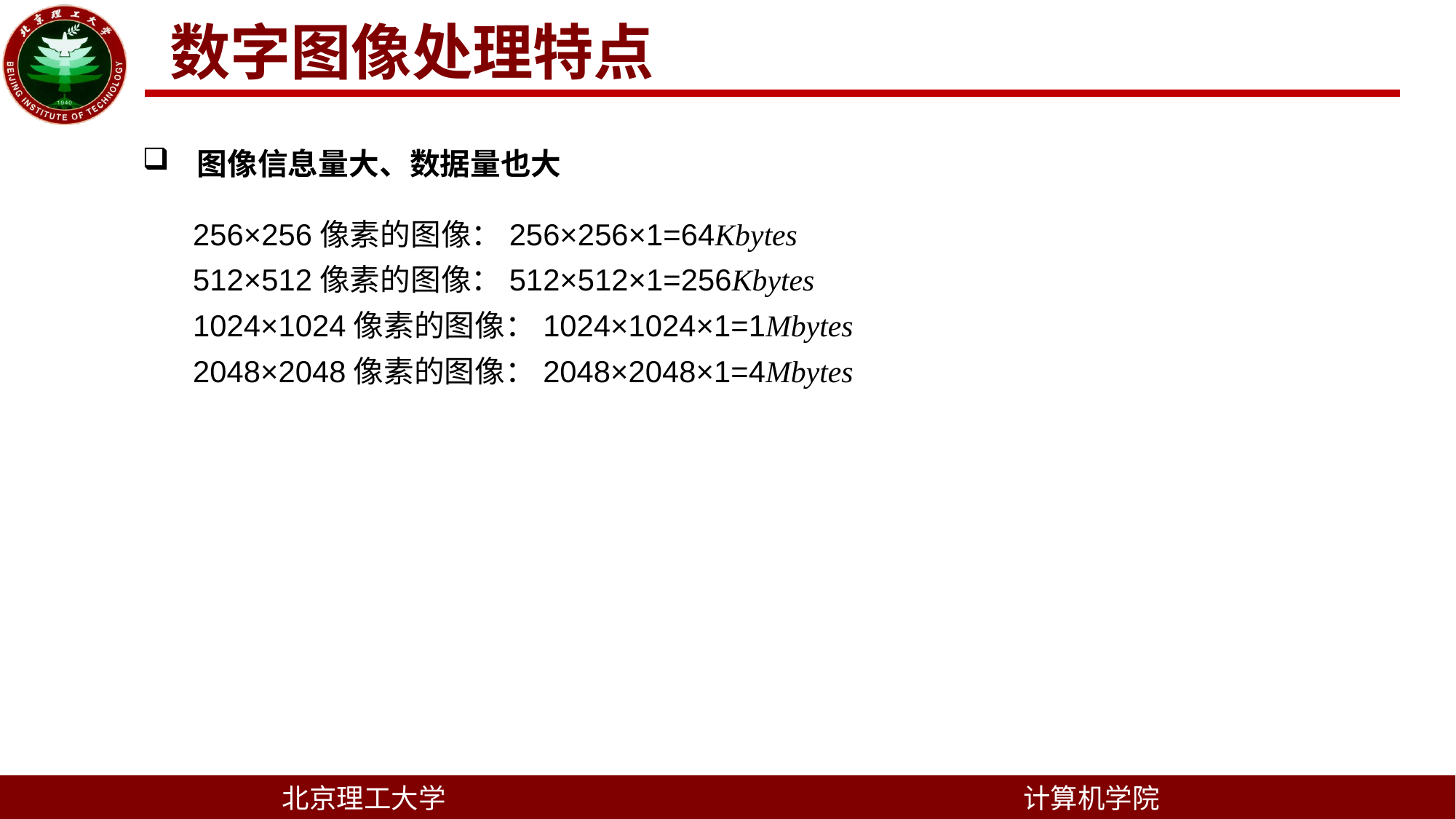

数字图像处理特点
图像信息量大、数据量也大
256×256像素的图像：256×256×1=64Kbytes
512×512像素的图像：512×512×1=256Kbytes
1024×1024像素的图像：1024×1024×1=1Mbytes
2048×2048像素的图像：2048×2048×1=4Mbytes